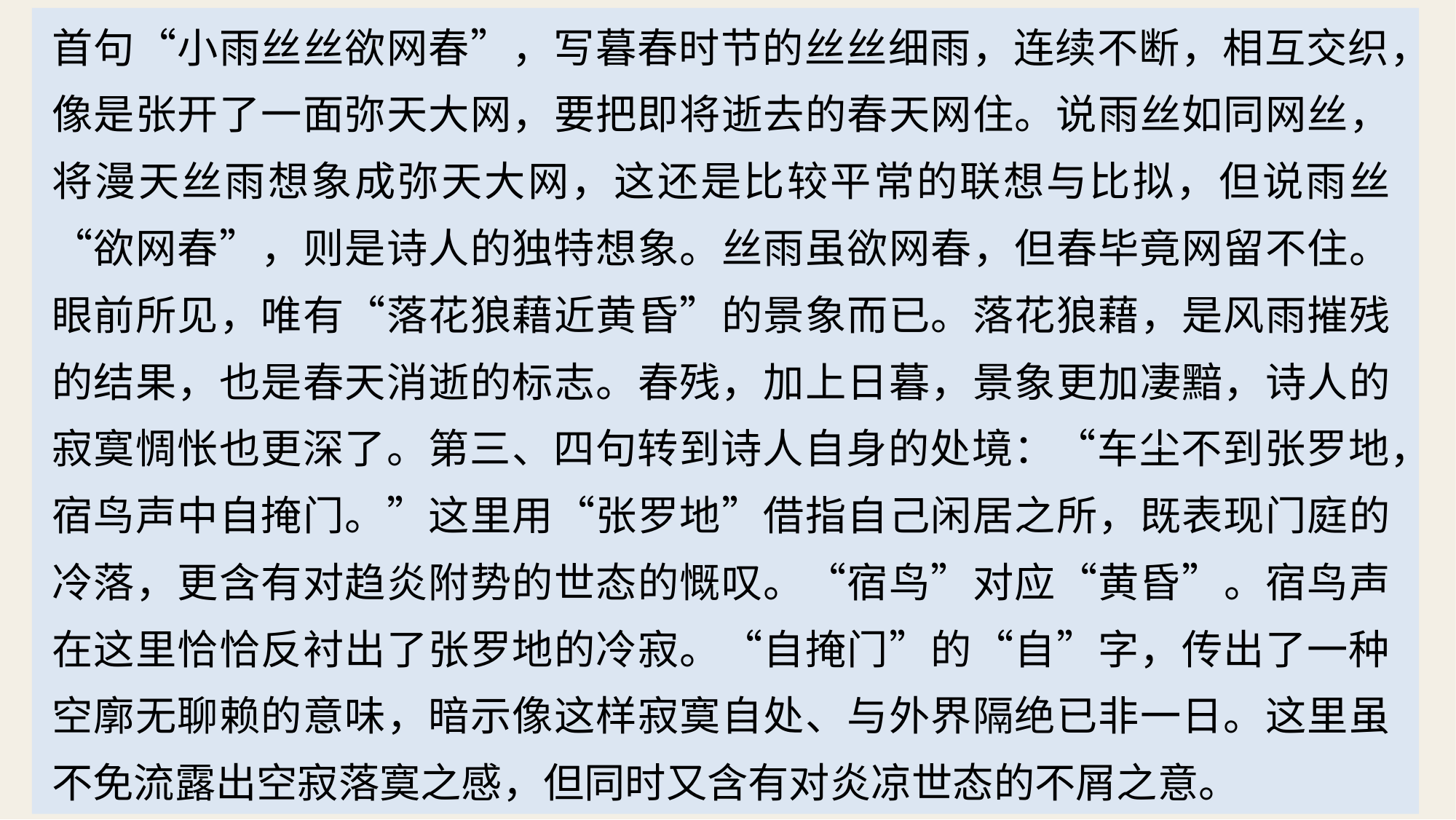

首句“小雨丝丝欲网春”，写暮春时节的丝丝细雨，连续不断，相互交织，像是张开了一面弥天大网，要把即将逝去的春天网住。说雨丝如同网丝，将漫天丝雨想象成弥天大网，这还是比较平常的联想与比拟，但说雨丝“欲网春”，则是诗人的独特想象。丝雨虽欲网春，但春毕竟网留不住。眼前所见，唯有“落花狼藉近黄昏”的景象而已。落花狼藉，是风雨摧残的结果，也是春天消逝的标志。春残，加上日暮，景象更加凄黯，诗人的寂寞惆怅也更深了。第三、四句转到诗人自身的处境：“车尘不到张罗地，宿鸟声中自掩门。”这里用“张罗地”借指自己闲居之所，既表现门庭的冷落，更含有对趋炎附势的世态的慨叹。“宿鸟”对应“黄昏”。宿鸟声在这里恰恰反衬出了张罗地的冷寂。“自掩门”的“自”字，传出了一种空廓无聊赖的意味，暗示像这样寂寞自处、与外界隔绝已非一日。这里虽不免流露出空寂落寞之感，但同时又含有对炎凉世态的不屑之意。